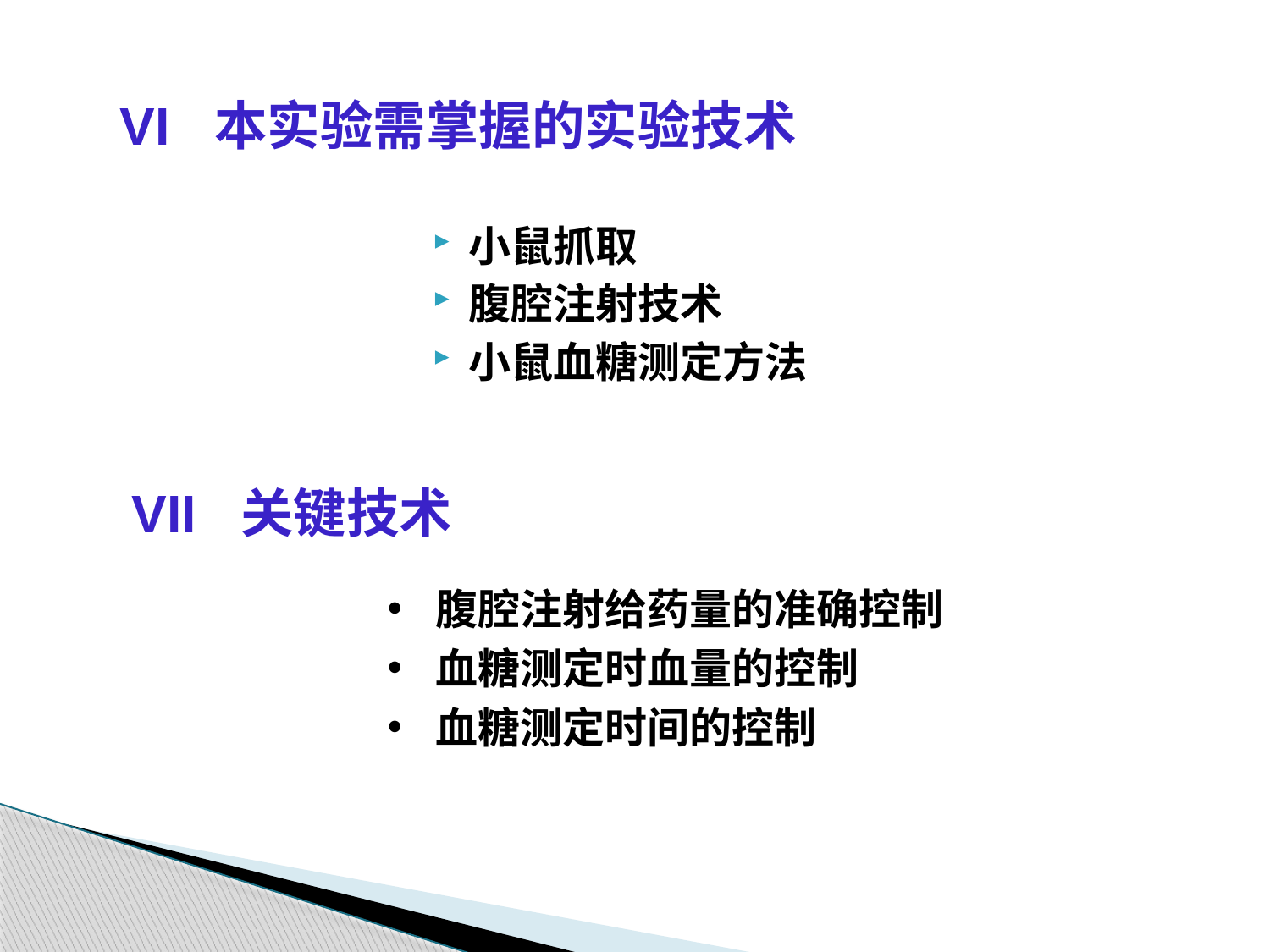

VI 本实验需掌握的实验技术
小鼠抓取
腹腔注射技术
小鼠血糖测定方法
VII 关键技术
腹腔注射给药量的准确控制
血糖测定时血量的控制
血糖测定时间的控制